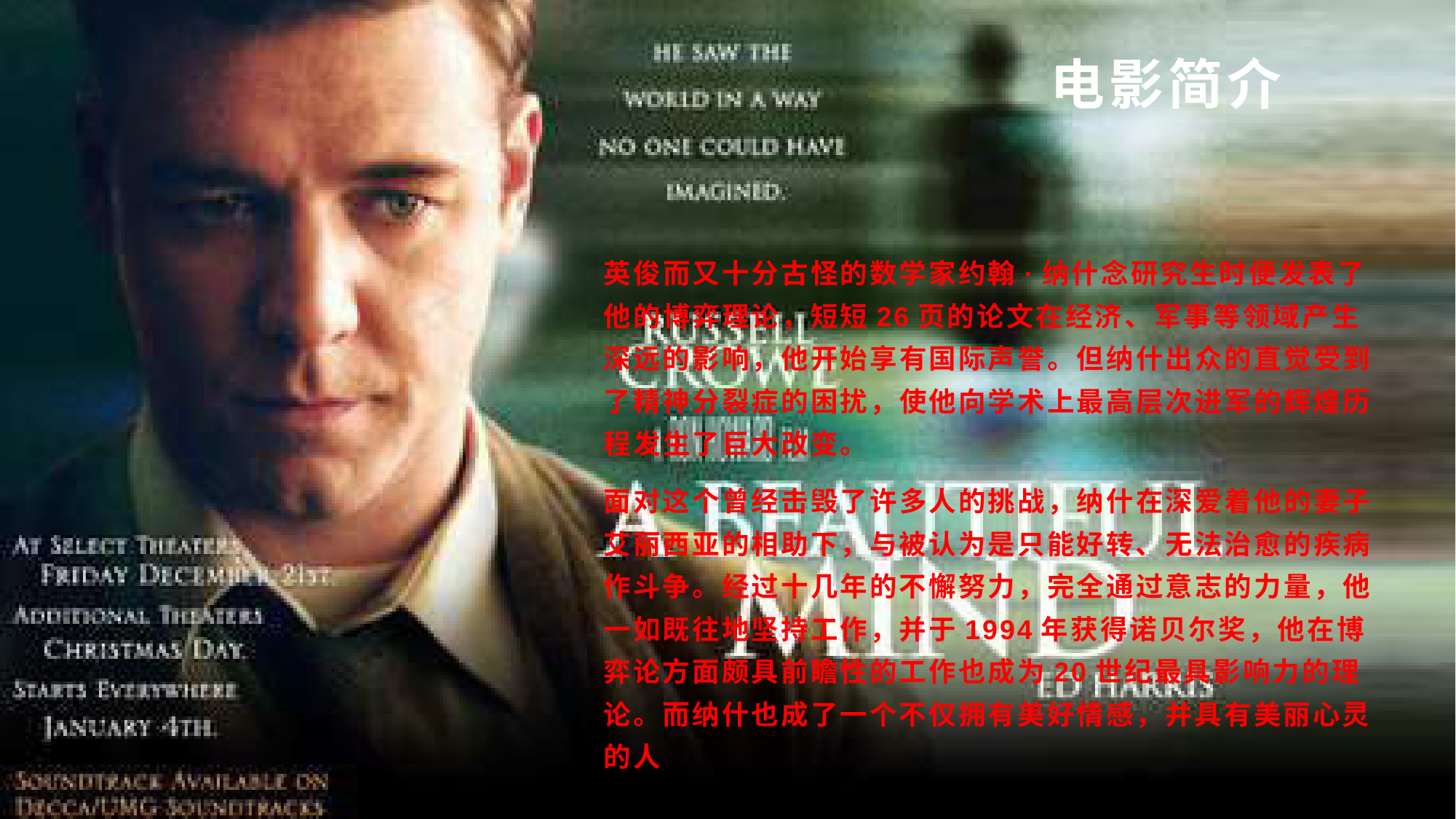

# 电影简介
英俊而又十分古怪的数学家约翰·纳什念研究生时便发表了他的博弈理论，短短26页的论文在经济、军事等领域产生深远的影响，他开始享有国际声誉。但纳什出众的直觉受到了精神分裂症的困扰，使他向学术上最高层次进军的辉煌历程发生了巨大改变。
面对这个曾经击毁了许多人的挑战，纳什在深爱着他的妻子艾丽西亚的相助下，与被认为是只能好转、无法治愈的疾病作斗争。经过十几年的不懈努力，完全通过意志的力量，他一如既往地坚持工作，并于1994年获得诺贝尔奖，他在博弈论方面颇具前瞻性的工作也成为20世纪最具影响力的理论。而纳什也成了一个不仅拥有美好情感，并具有美丽心灵的人